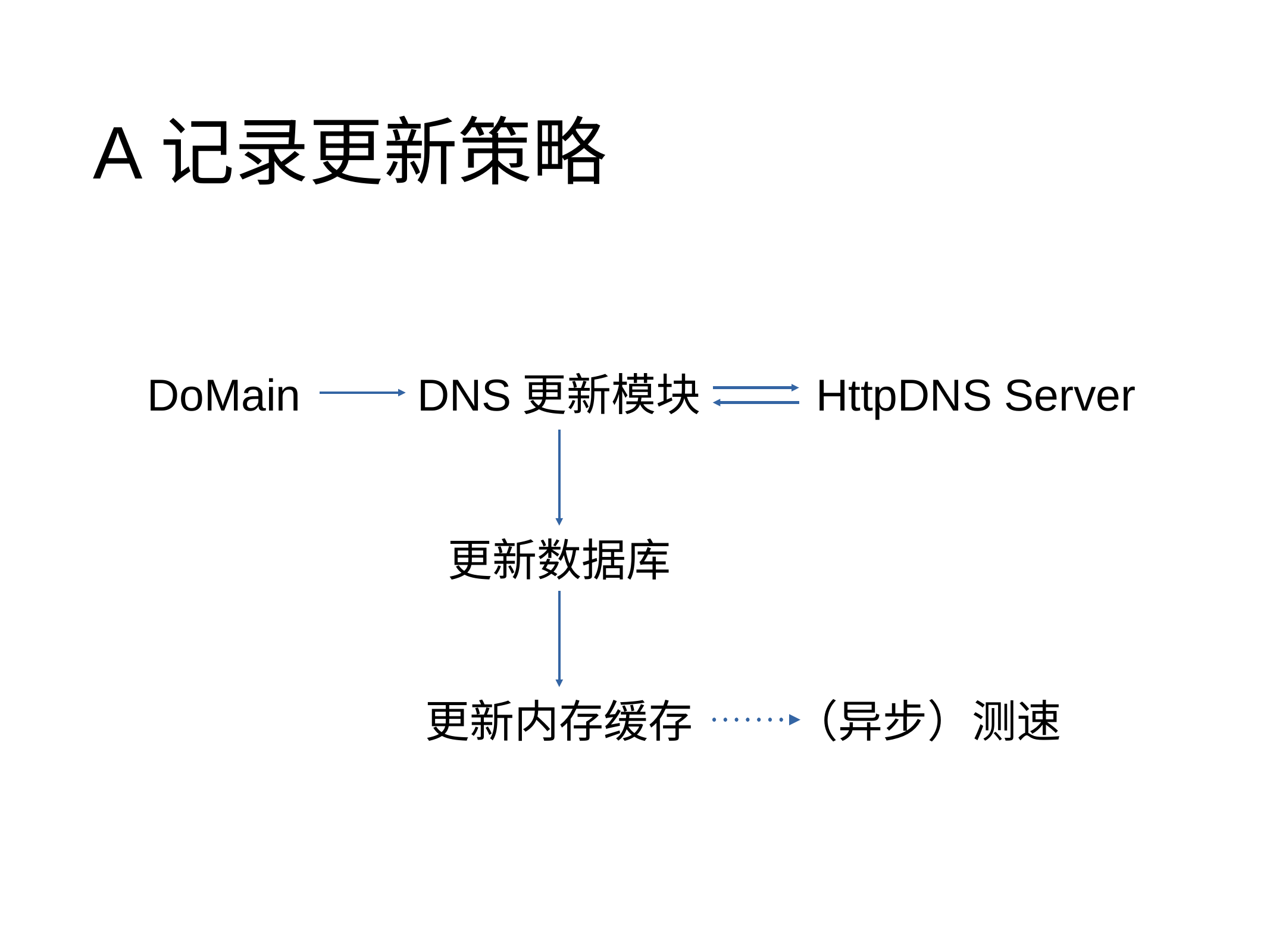

# A记录更新策略
DoMain
DNS更新模块
HttpDNS Server

更新数据库

更新内存缓存
（异步）测速